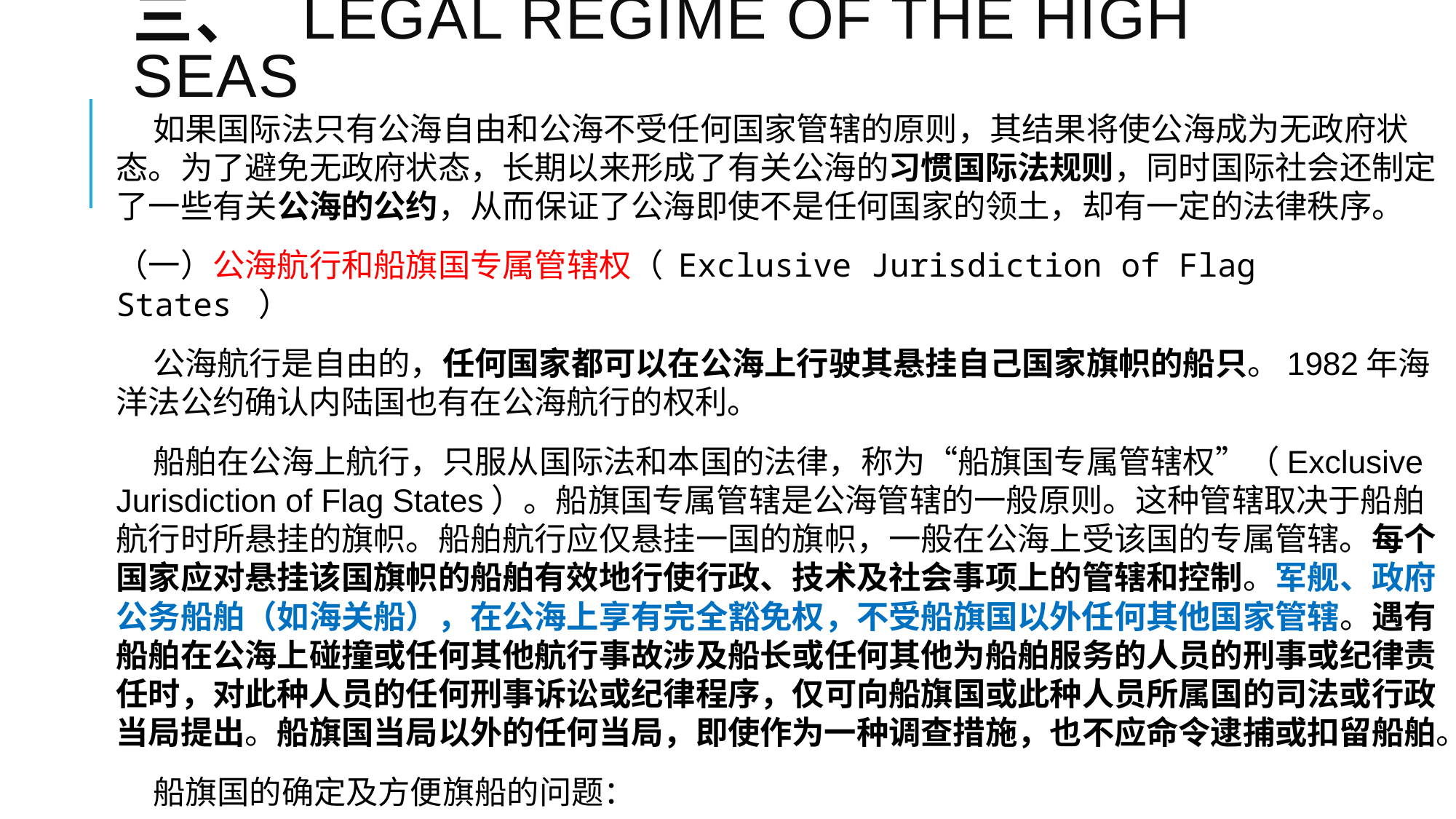

# 三、  Legal Regime of The High Seas
    如果国际法只有公海自由和公海不受任何国家管辖的原则，其结果将使公海成为无政府状态。为了避免无政府状态，长期以来形成了有关公海的习惯国际法规则，同时国际社会还制定了一些有关公海的公约，从而保证了公海即使不是任何国家的领土，却有一定的法律秩序。
（一）公海航行和船旗国专属管辖权（ Exclusive Jurisdiction of Flag States ）
    公海航行是自由的，任何国家都可以在公海上行驶其悬挂自己国家旗帜的船只。1982年海洋法公约确认内陆国也有在公海航行的权利。
    船舶在公海上航行，只服从国际法和本国的法律，称为“船旗国专属管辖权”（Exclusive Jurisdiction of Flag States）。船旗国专属管辖是公海管辖的一般原则。这种管辖取决于船舶航行时所悬挂的旗帜。船舶航行应仅悬挂一国的旗帜，一般在公海上受该国的专属管辖。每个国家应对悬挂该国旗帜的船舶有效地行使行政、技术及社会事项上的管辖和控制。军舰、政府公务船舶（如海关船），在公海上享有完全豁免权，不受船旗国以外任何其他国家管辖。遇有船舶在公海上碰撞或任何其他航行事故涉及船长或任何其他为船舶服务的人员的刑事或纪律责任时，对此种人员的任何刑事诉讼或纪律程序，仅可向船旗国或此种人员所属国的司法或行政当局提出。船旗国当局以外的任何当局，即使作为一种调查措施，也不应命令逮捕或扣留船舶。
    船旗国的确定及方便旗船的问题：